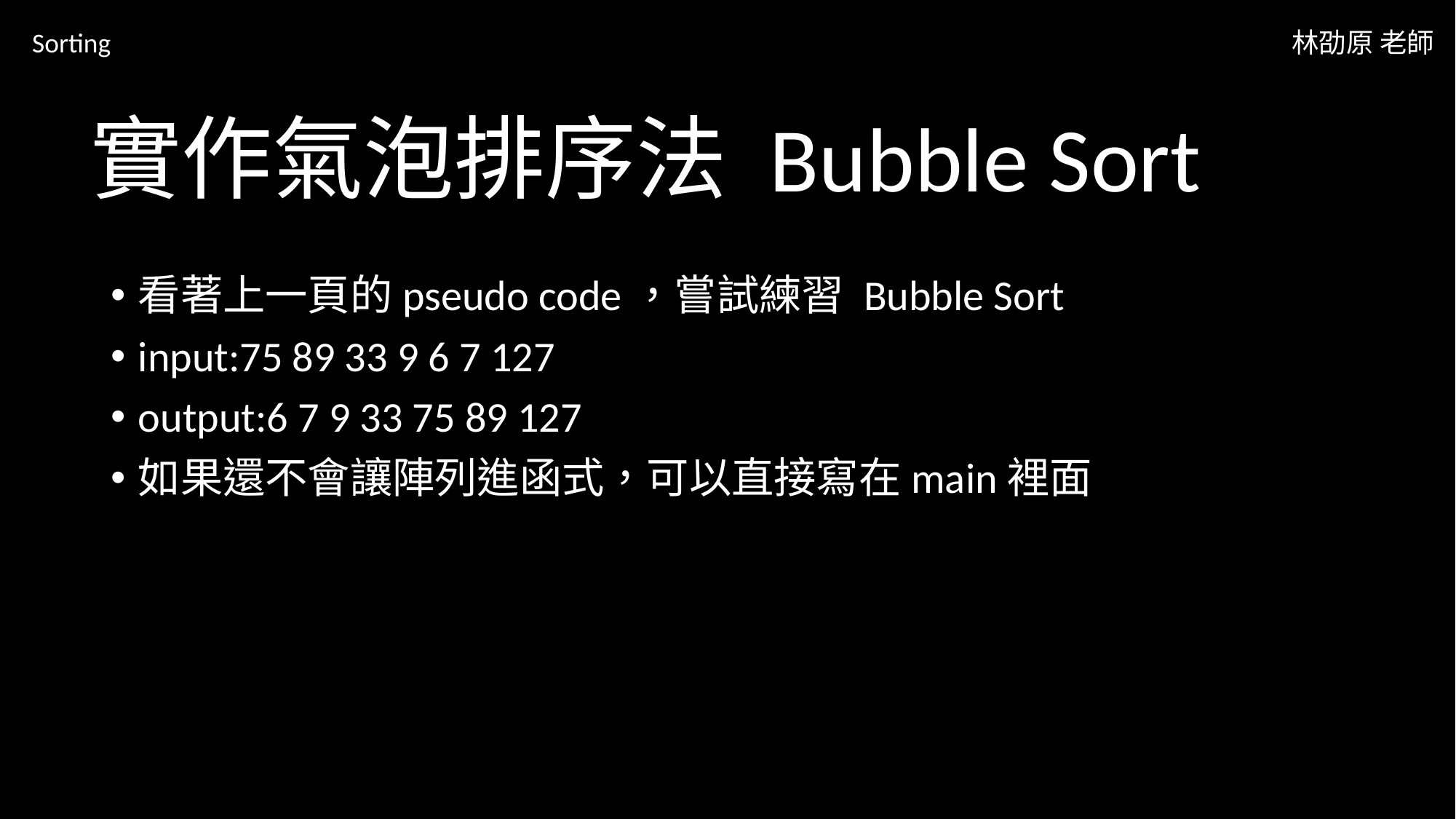

Sorting
林劭原 老師
# 實作氣泡排序法 Bubble Sort
看著上一頁的pseudo code，嘗試練習 Bubble Sort
input:75 89 33 9 6 7 127
output:6 7 9 33 75 89 127
如果還不會讓陣列進函式，可以直接寫在main裡面